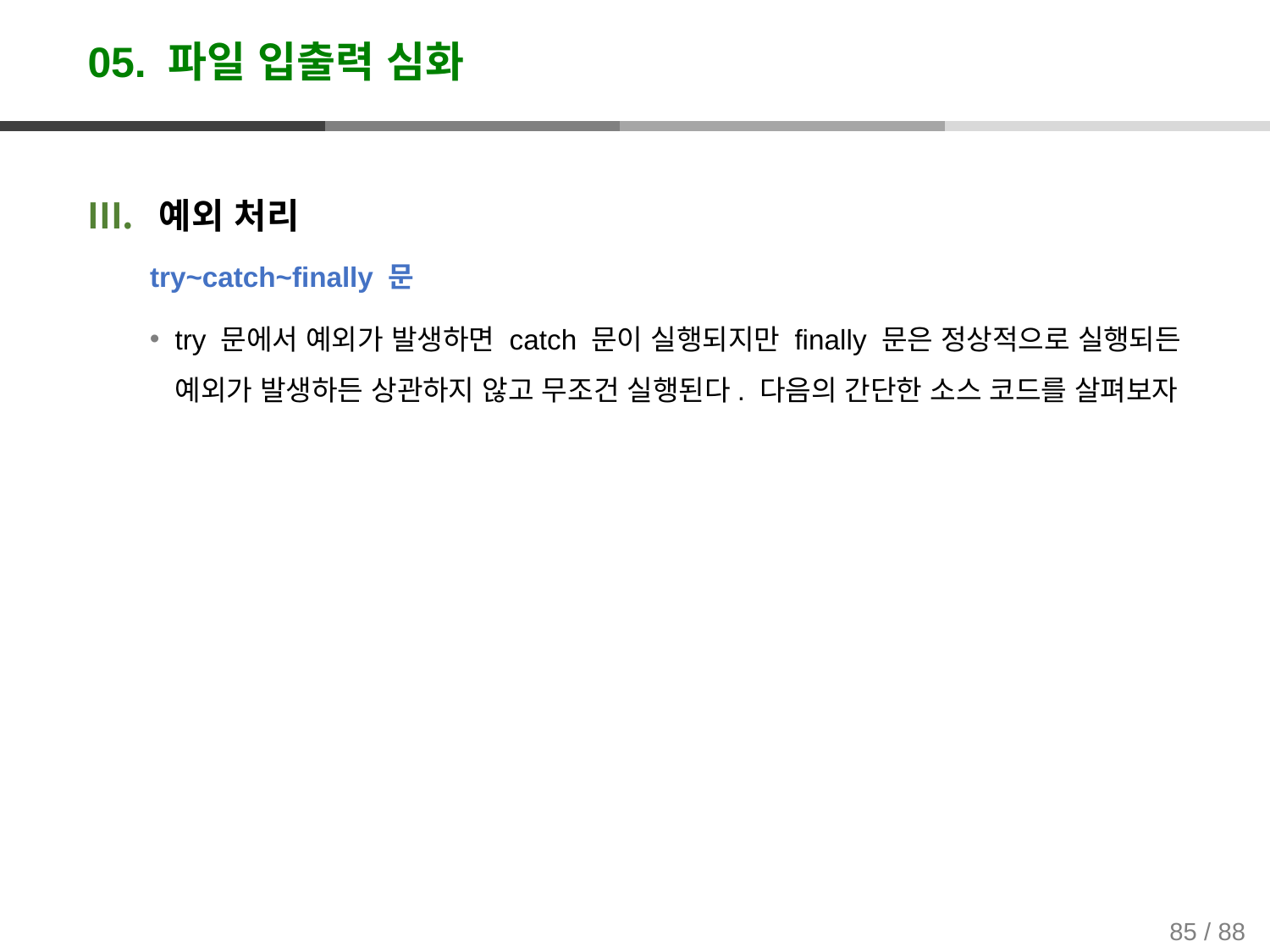

# 05. 파일 입출력 심화
예외 처리
try~catch~finally 문
try 문에서 예외가 발생하면 catch 문이 실행되지만 finally 문은 정상적으로 실행되든 예외가 발생하든 상관하지 않고 무조건 실행된다. 다음의 간단한 소스 코드를 살펴보자